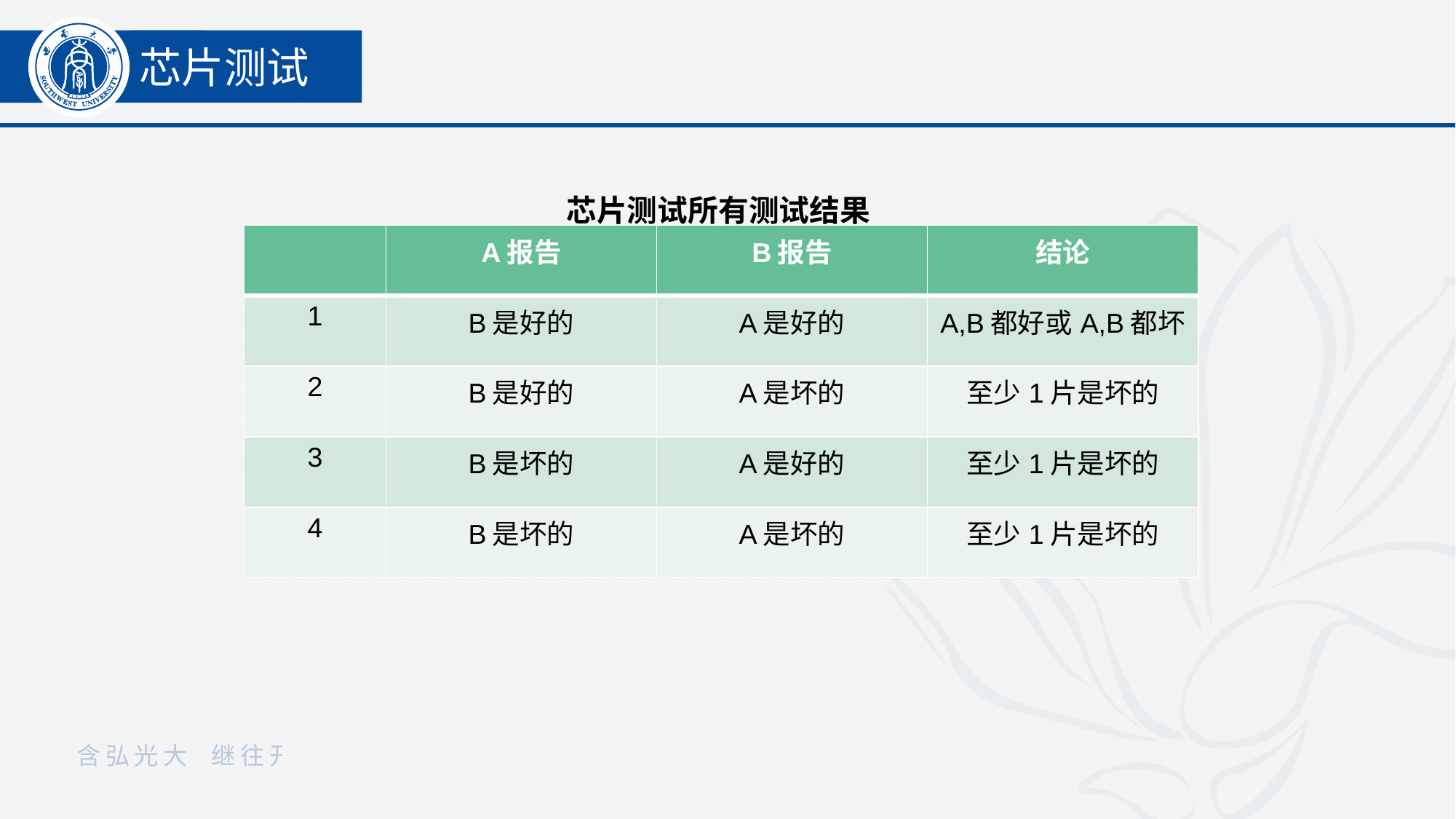

芯片测试
芯片测试所有测试结果
|  | A报告 | B报告 | 结论 |
| --- | --- | --- | --- |
| 1 | B是好的 | A是好的 | A,B都好或A,B都坏 |
| 2 | B是好的 | A是坏的 | 至少1片是坏的 |
| 3 | B是坏的 | A是好的 | 至少1片是坏的 |
| 4 | B是坏的 | A是坏的 | 至少1片是坏的 |